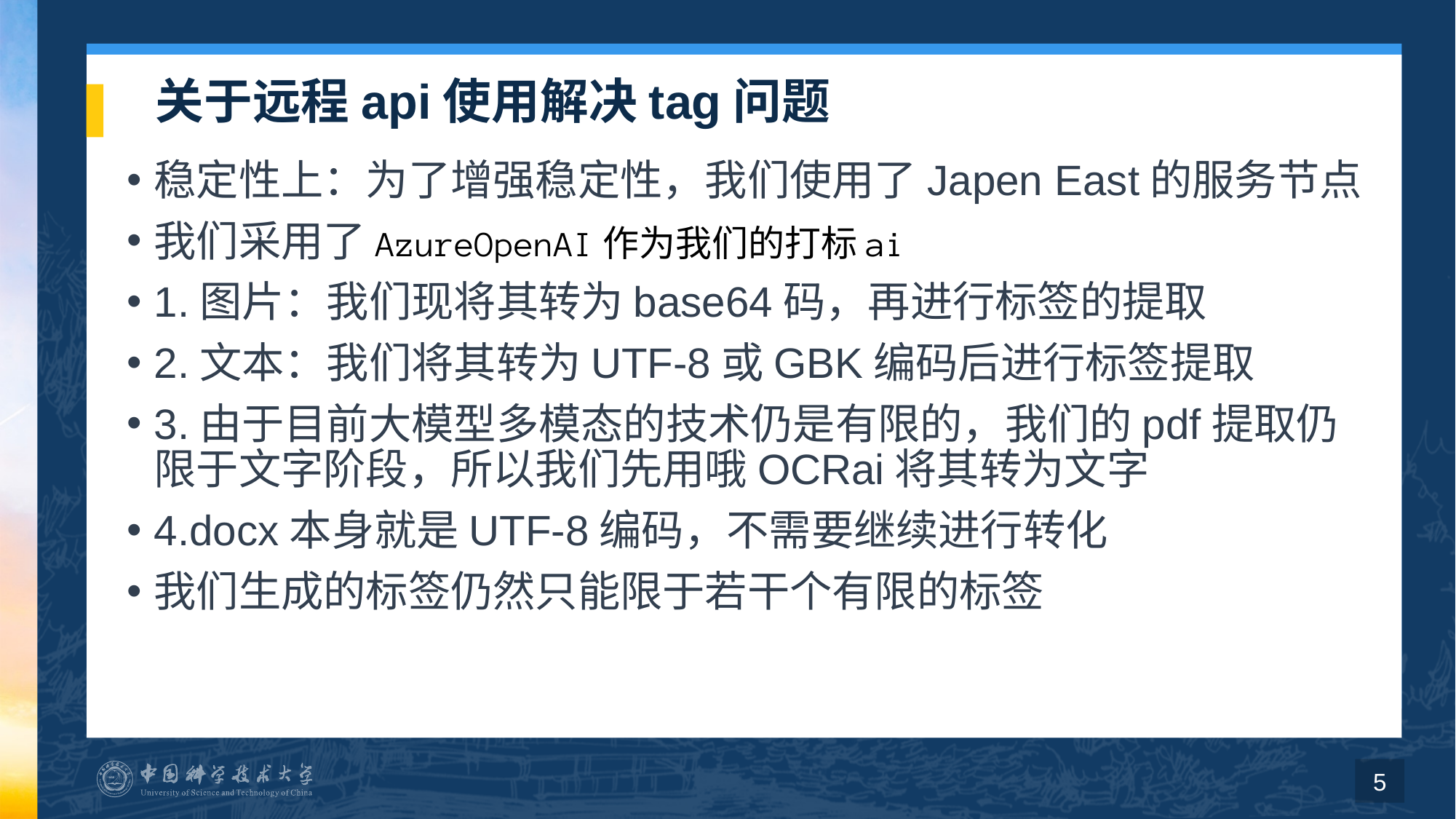

# 关于远程api使用解决tag问题
稳定性上：为了增强稳定性，我们使用了Japen East的服务节点
我们采用了AzureOpenAI作为我们的打标ai
1.图片：我们现将其转为base64码，再进行标签的提取
2.文本：我们将其转为UTF-8或GBK编码后进行标签提取
3.由于目前大模型多模态的技术仍是有限的，我们的pdf提取仍限于文字阶段，所以我们先用哦OCRai将其转为文字
4.docx本身就是UTF-8编码，不需要继续进行转化
我们生成的标签仍然只能限于若干个有限的标签

5